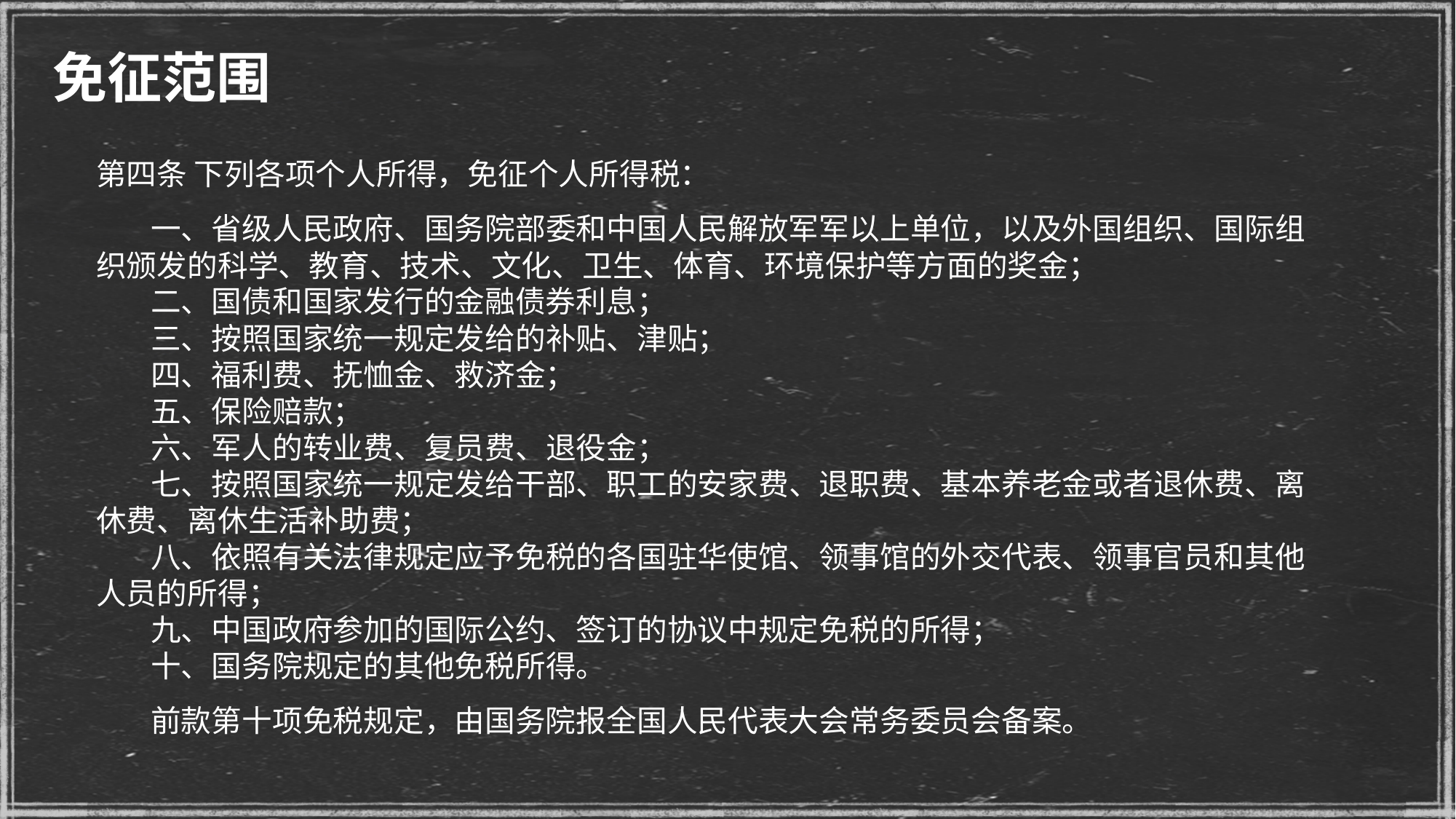

免征范围
第四条 下列各项个人所得，免征个人所得税：
一、省级人民政府、国务院部委和中国人民解放军军以上单位，以及外国组织、国际组织颁发的科学、教育、技术、文化、卫生、体育、环境保护等方面的奖金；
二、国债和国家发行的金融债券利息；
三、按照国家统一规定发给的补贴、津贴；
四、福利费、抚恤金、救济金；
五、保险赔款；
六、军人的转业费、复员费、退役金；
七、按照国家统一规定发给干部、职工的安家费、退职费、基本养老金或者退休费、离休费、离休生活补助费；
八、依照有关法律规定应予免税的各国驻华使馆、领事馆的外交代表、领事官员和其他人员的所得；
九、中国政府参加的国际公约、签订的协议中规定免税的所得；
十、国务院规定的其他免税所得。
前款第十项免税规定，由国务院报全国人民代表大会常务委员会备案。